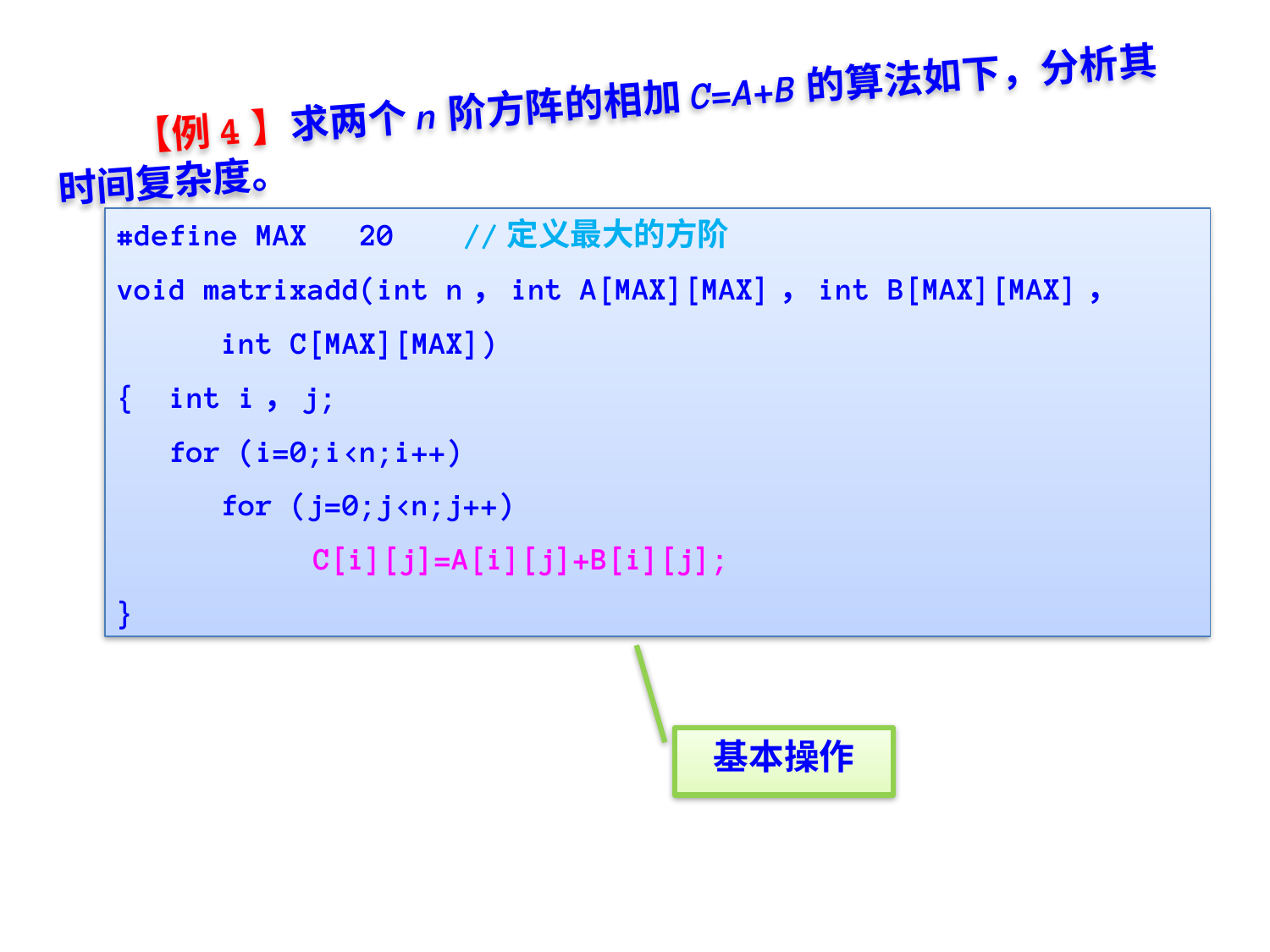

【例4】求两个n阶方阵的相加C=A+B的算法如下，分析其时间复杂度。
#define MAX   20    //定义最大的方阶
void matrixadd(int n，int A[MAX][MAX]，int B[MAX][MAX]，
      int C[MAX][MAX])
{  int i，j;
   for (i=0;i<n;i++)
      for (j=0;j<n;j++)
	    C[i][j]=A[i][j]+B[i][j];
}
基本操作